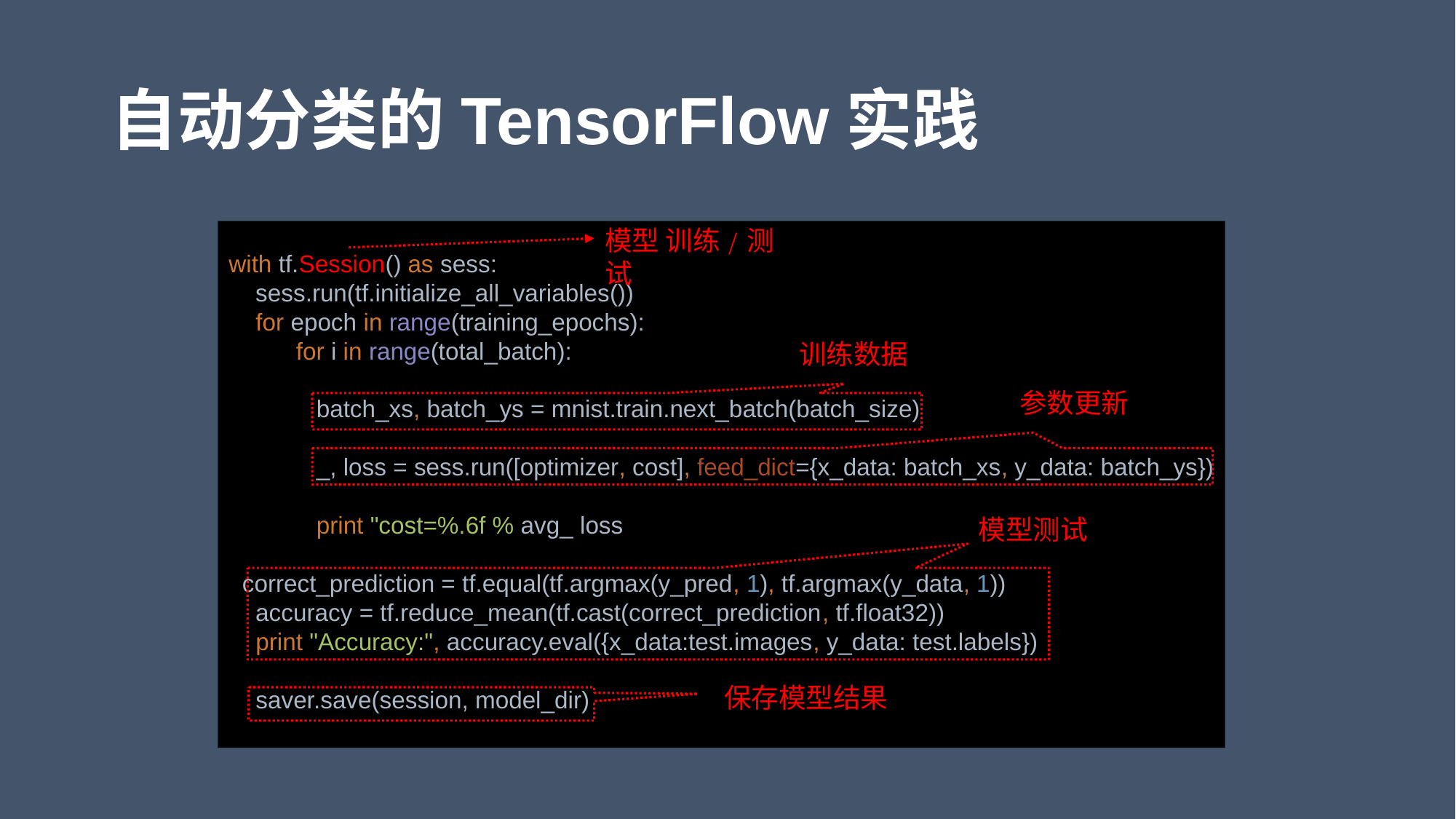

# 自动分类的TensorFlow实践

with tf.Session() as sess:
    sess.run(tf.initialize_all_variables())
    for epoch in range(training_epochs):
          for i in range(total_batch):
             batch_xs, batch_ys = mnist.train.next_batch(batch_size)
             _, loss = sess.run([optimizer, cost], feed_dict={x_data: batch_xs, y_data: batch_ys})
             print "cost=%.6f % avg_ loss
  correct_prediction = tf.equal(tf.argmax(y_pred, 1), tf.argmax(y_data, 1))
    accuracy = tf.reduce_mean(tf.cast(correct_prediction, tf.float32))
    print "Accuracy:", accuracy.eval({x_data:test.images, y_data: test.labels})

    saver.save(session, model_dir)

模型 训练/测试
训练数据
参数更新

模型测试

保存模型结果